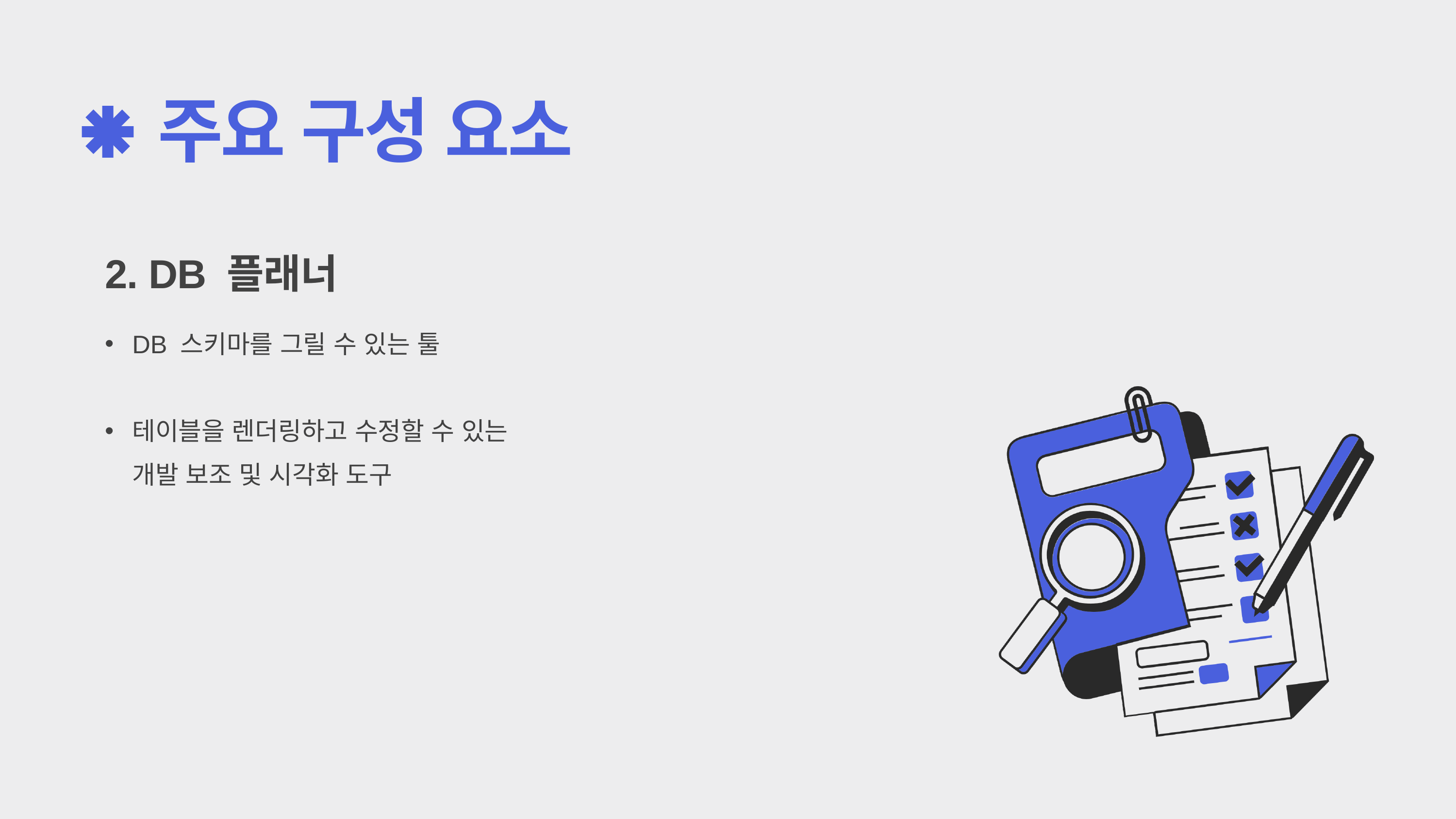

주요 구성 요소

2. DB 플래너
DB 스키마를 그릴 수 있는 툴

테이블을 렌더링하고 수정할 수 있는
개발 보조 및 시각화 도구